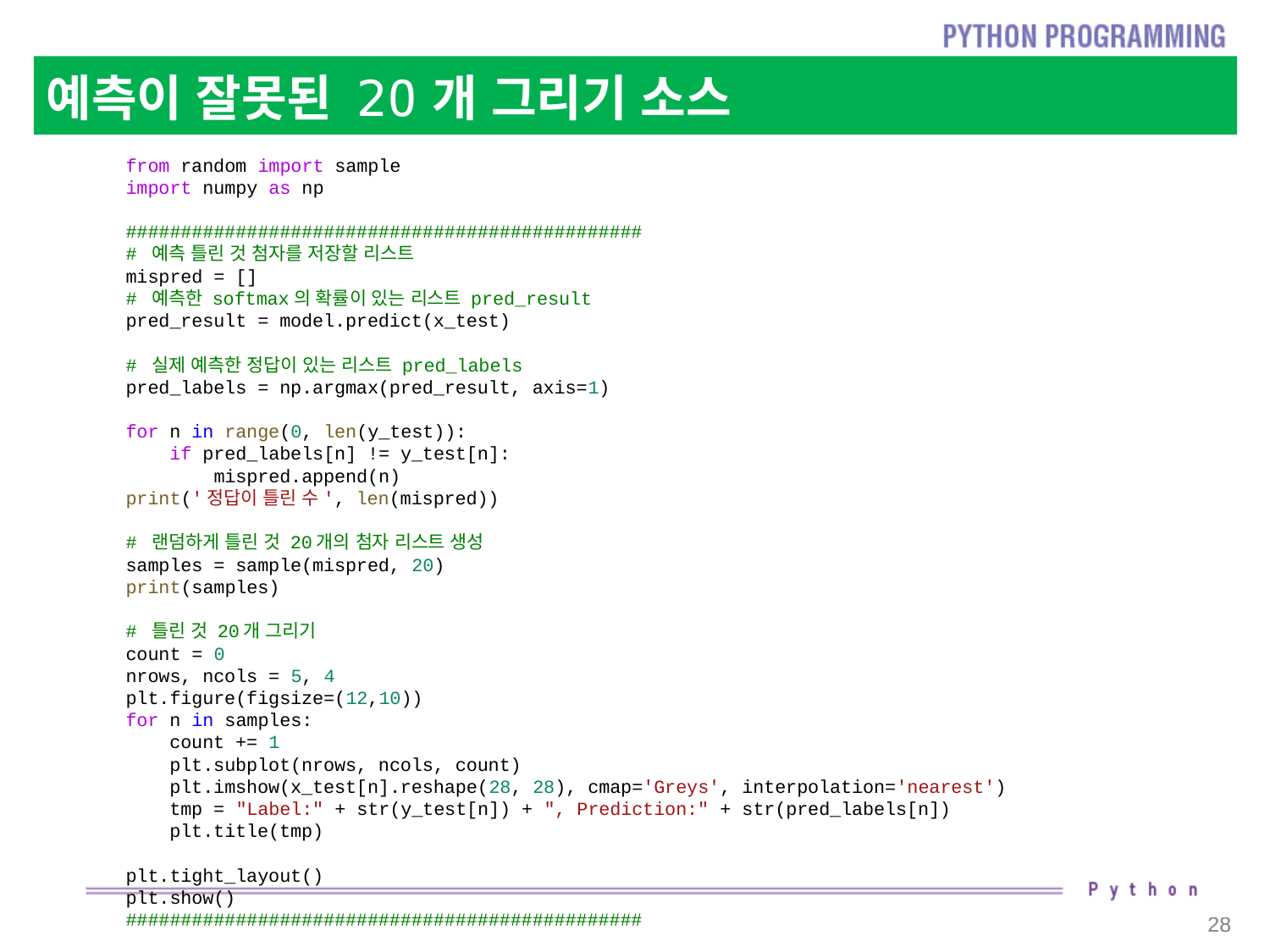

# 예측이 잘못된 20개 그리기 소스
from random import sample
import numpy as np
###############################################
# 예측 틀린 것 첨자를 저장할 리스트
mispred = []
# 예측한 softmax의 확률이 있는 리스트 pred_result
pred_result = model.predict(x_test)
# 실제 예측한 정답이 있는 리스트 pred_labels
pred_labels = np.argmax(pred_result, axis=1)
for n in range(0, len(y_test)):
    if pred_labels[n] != y_test[n]:
        mispred.append(n)
print('정답이 틀린 수', len(mispred))
# 랜덤하게 틀린 것 20개의 첨자 리스트 생성
samples = sample(mispred, 20)
print(samples)
# 틀린 것 20개 그리기
count = 0
nrows, ncols = 5, 4
plt.figure(figsize=(12,10))
for n in samples:
    count += 1
    plt.subplot(nrows, ncols, count)
    plt.imshow(x_test[n].reshape(28, 28), cmap='Greys', interpolation='nearest')
    tmp = "Label:" + str(y_test[n]) + ", Prediction:" + str(pred_labels[n])
    plt.title(tmp)
plt.tight_layout()
plt.show()
###############################################

28